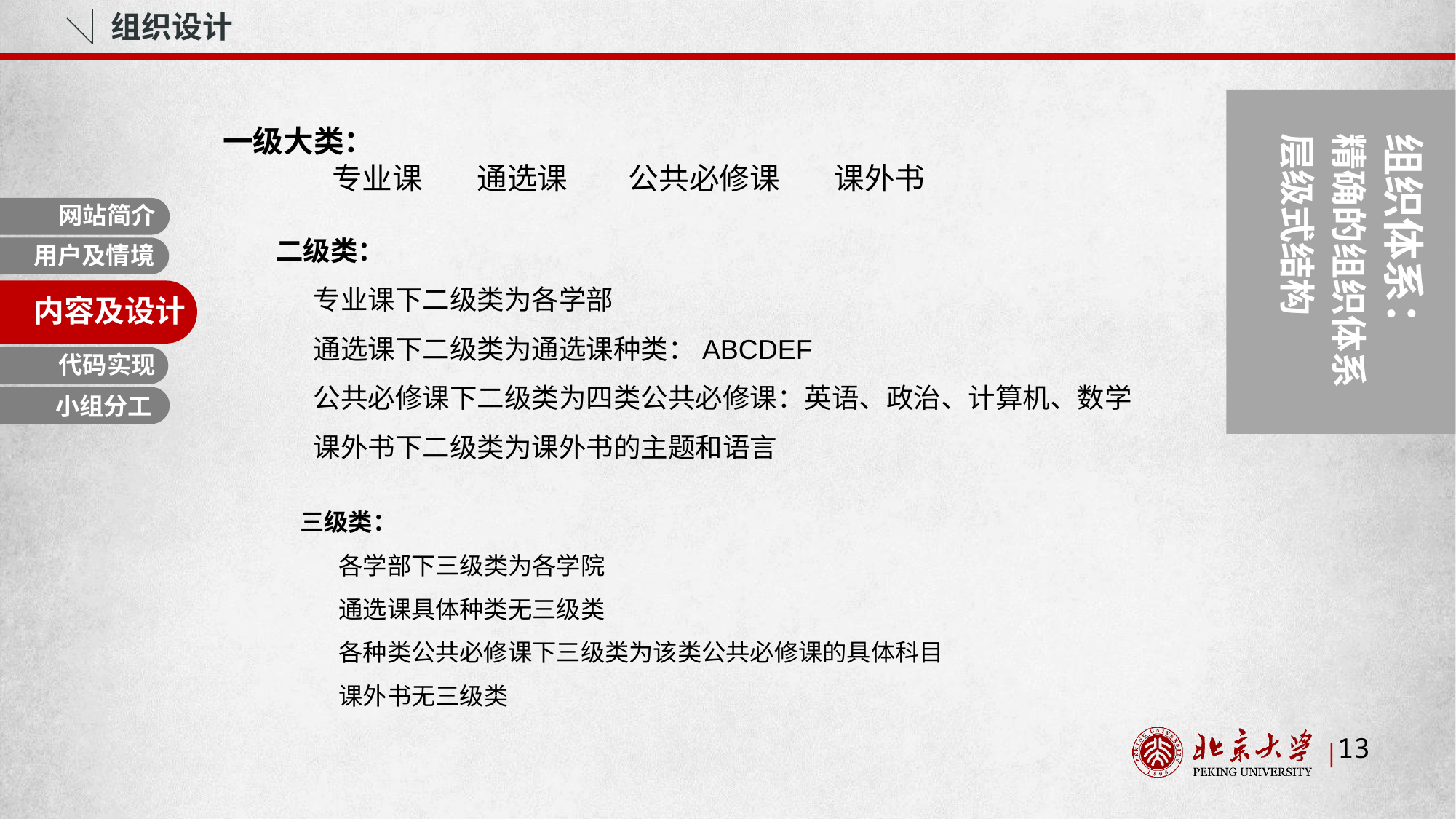

组织设计

一级大类：
	专业课        通选课         公共必修课        课外书
组织体系：
精确的组织体系
层级式结构
网站简介

二级类：
     专业课下二级类为各学部
     通选课下二级类为通选课种类：ABCDEF
     公共必修课下二级类为四类公共必修课：英语、政治、计算机、数学
     课外书下二级类为课外书的主题和语言

用户及情境
内容与设计

内容及设计
代码实现

小组分工
三级类：
      各学部下三级类为各学院
      通选课具体种类无三级类
      各种类公共必修课下三级类为该类公共必修课的具体科目
      课外书无三级类
13